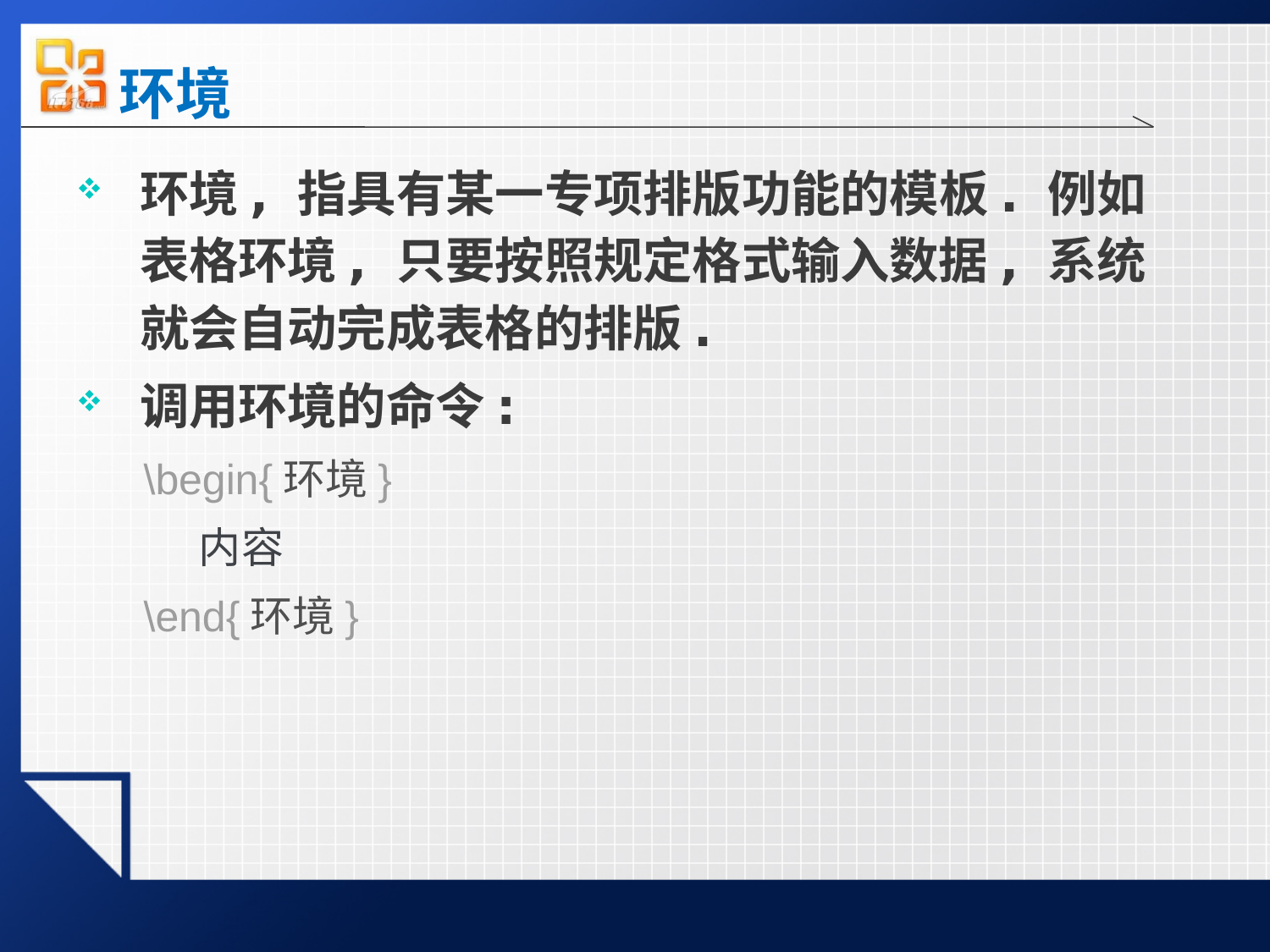

# 环境
环境, 指具有某一专项排版功能的模板. 例如表格环境, 只要按照规定格式输入数据, 系统就会自动完成表格的排版.
调用环境的命令:
 \begin{环境}
      内容
 \end{环境}